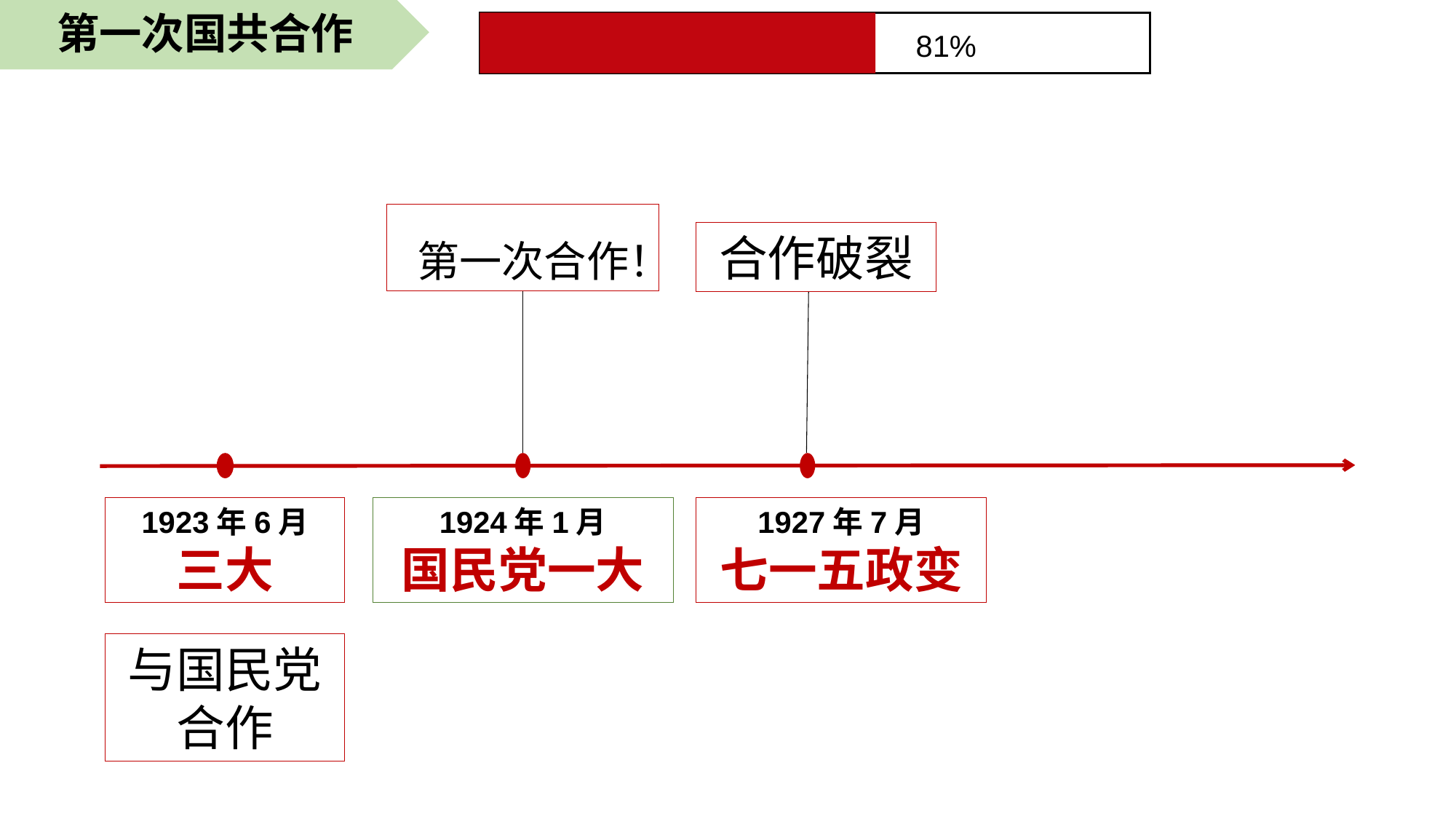

第一次国共合作

81%
第一次合作！
合作破裂

1923年6月
三大

1924年1月
国民党一大

1927年7月
七一五政变
与国民党合作